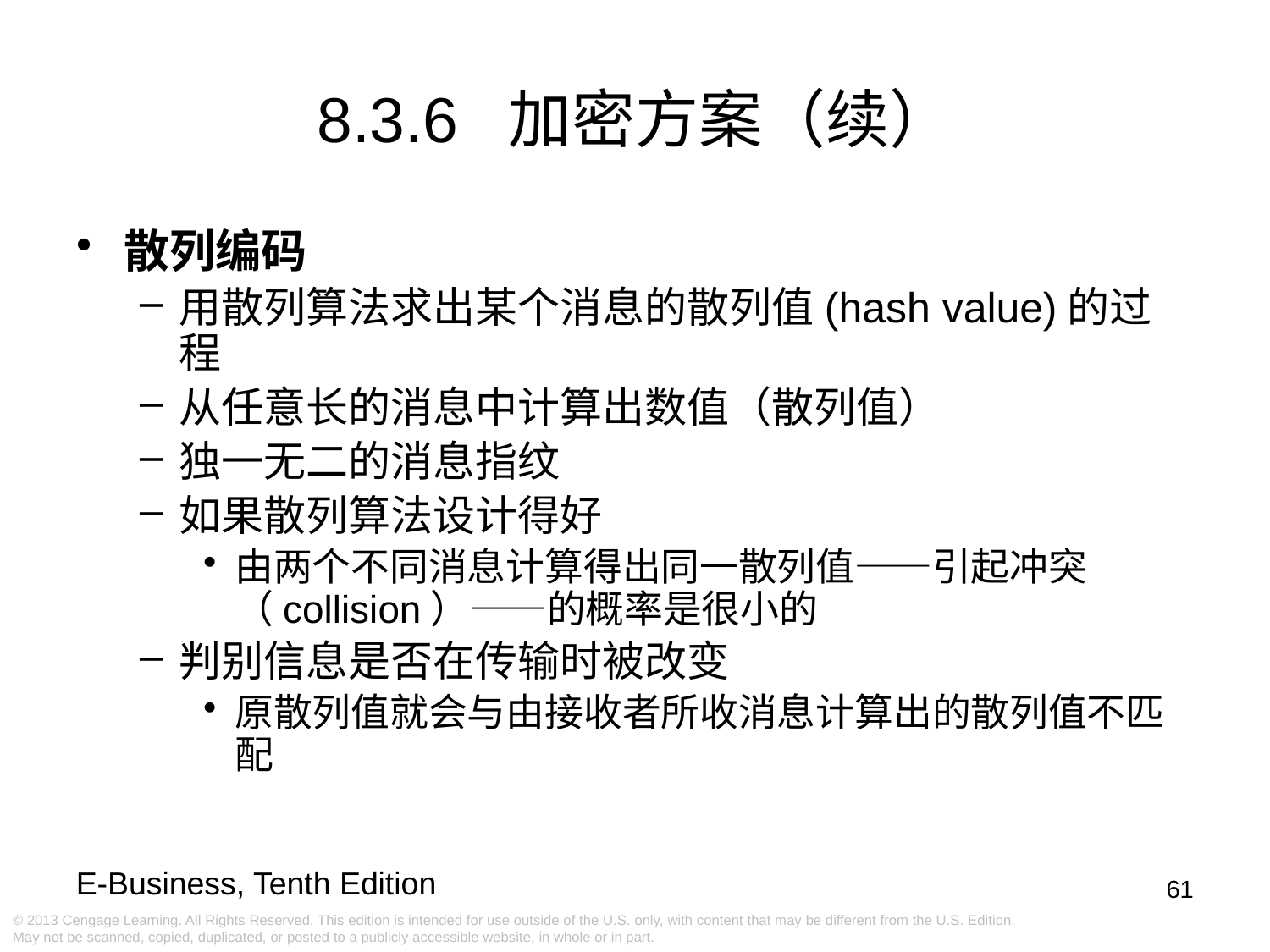

8.3.6  加密方案（续）
散列编码
用散列算法求出某个消息的散列值(hash value)的过程
从任意长的消息中计算出数值（散列值）
独一无二的消息指纹
如果散列算法设计得好
由两个不同消息计算得出同一散列值——引起冲突（collision）——的概率是很小的
判别信息是否在传输时被改变
原散列值就会与由接收者所收消息计算出的散列值不匹配
61